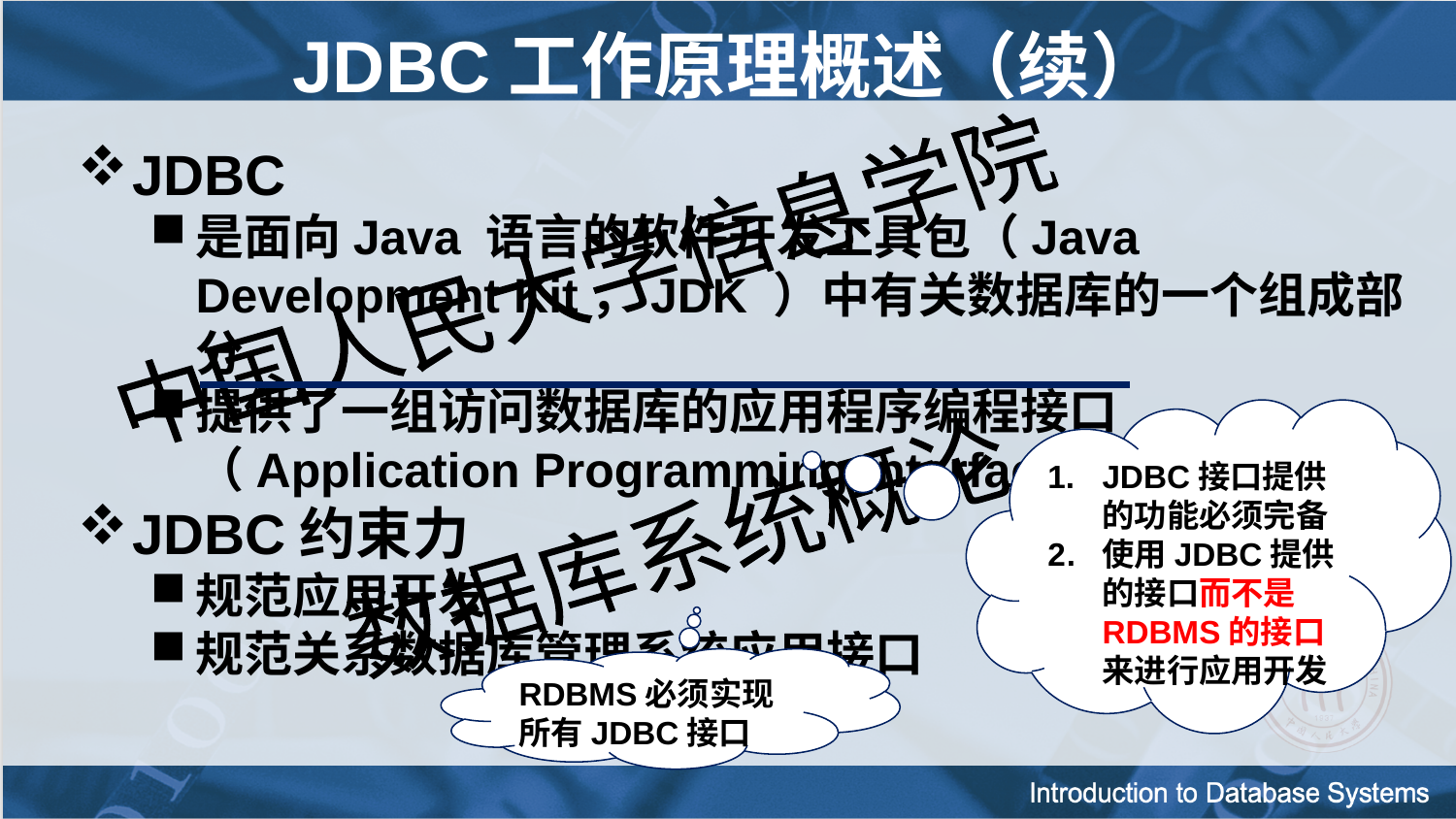

JDBC工作原理概述（续）
JDBC
是面向Java 语言的软件开发工具包（Java Development Kit，JDK ）中有关数据库的一个组成部分
提供了一组访问数据库的应用程序编程接口（Application Programming Interface，API ）
JDBC约束力
规范应用开发
规范关系数据库管理系统应用接口

JDBC接口提供的功能必须完备
使用JDBC提供的接口而不是RDBMS的接口来进行应用开发
RDBMS必须实现所有JDBC接口